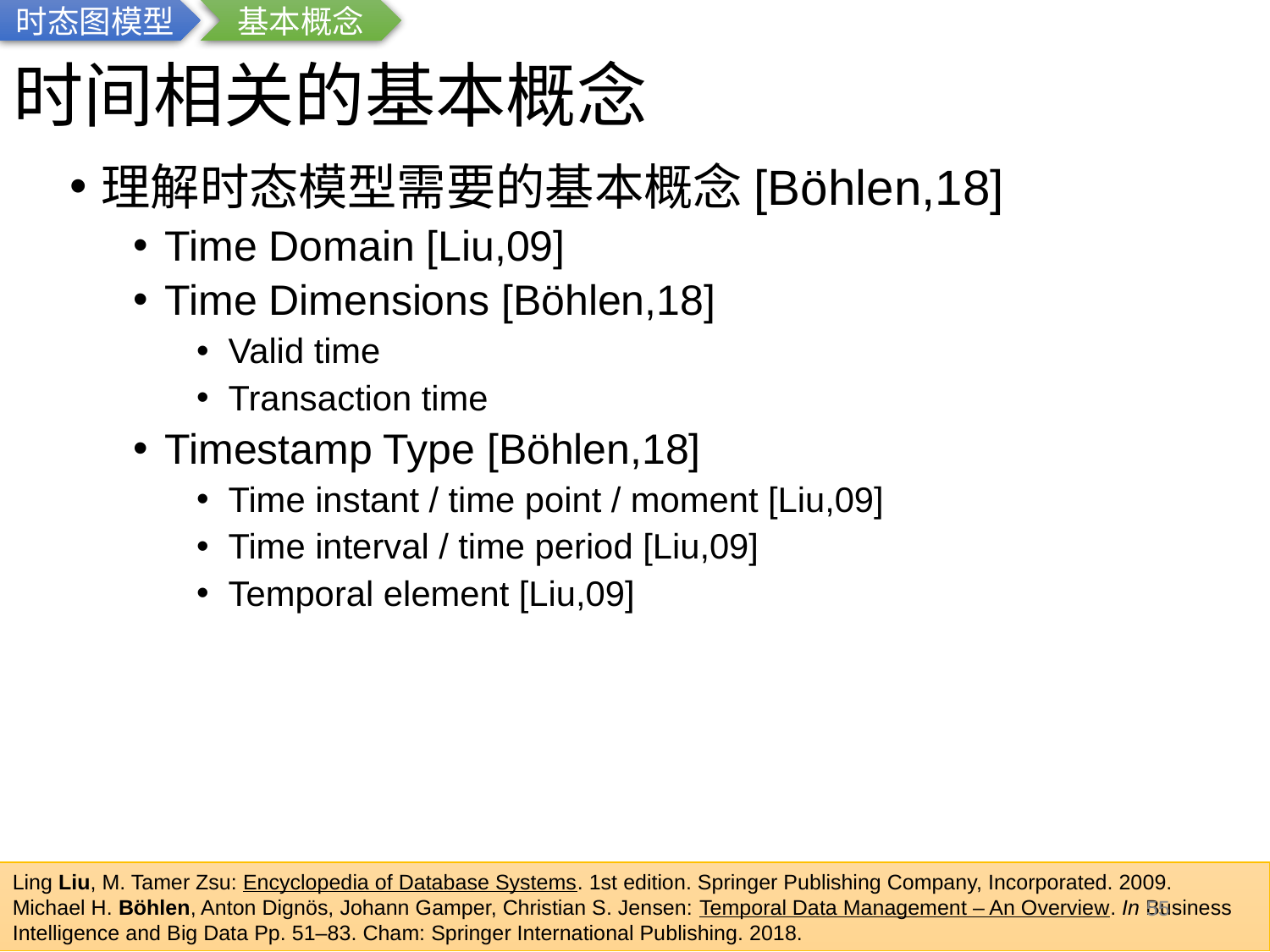

时态图模型
基本概念
# 时间相关的基本概念
理解时态模型需要的基本概念[Böhlen,18]
Time Domain [Liu,09]
Time Dimensions [Böhlen,18]
Valid time
Transaction time
Timestamp Type [Böhlen,18]
Time instant / time point / moment [Liu,09]
Time interval / time period [Liu,09]
Temporal element [Liu,09]
Ling Liu, M. Tamer Zsu: Encyclopedia of Database Systems. 1st edition. Springer Publishing Company, Incorporated. 2009.
Michael H. Böhlen, Anton Dignös, Johann Gamper, Christian S. Jensen: Temporal Data Management – An Overview. In Business Intelligence and Big Data Pp. 51–83. Cham: Springer International Publishing. 2018.
55